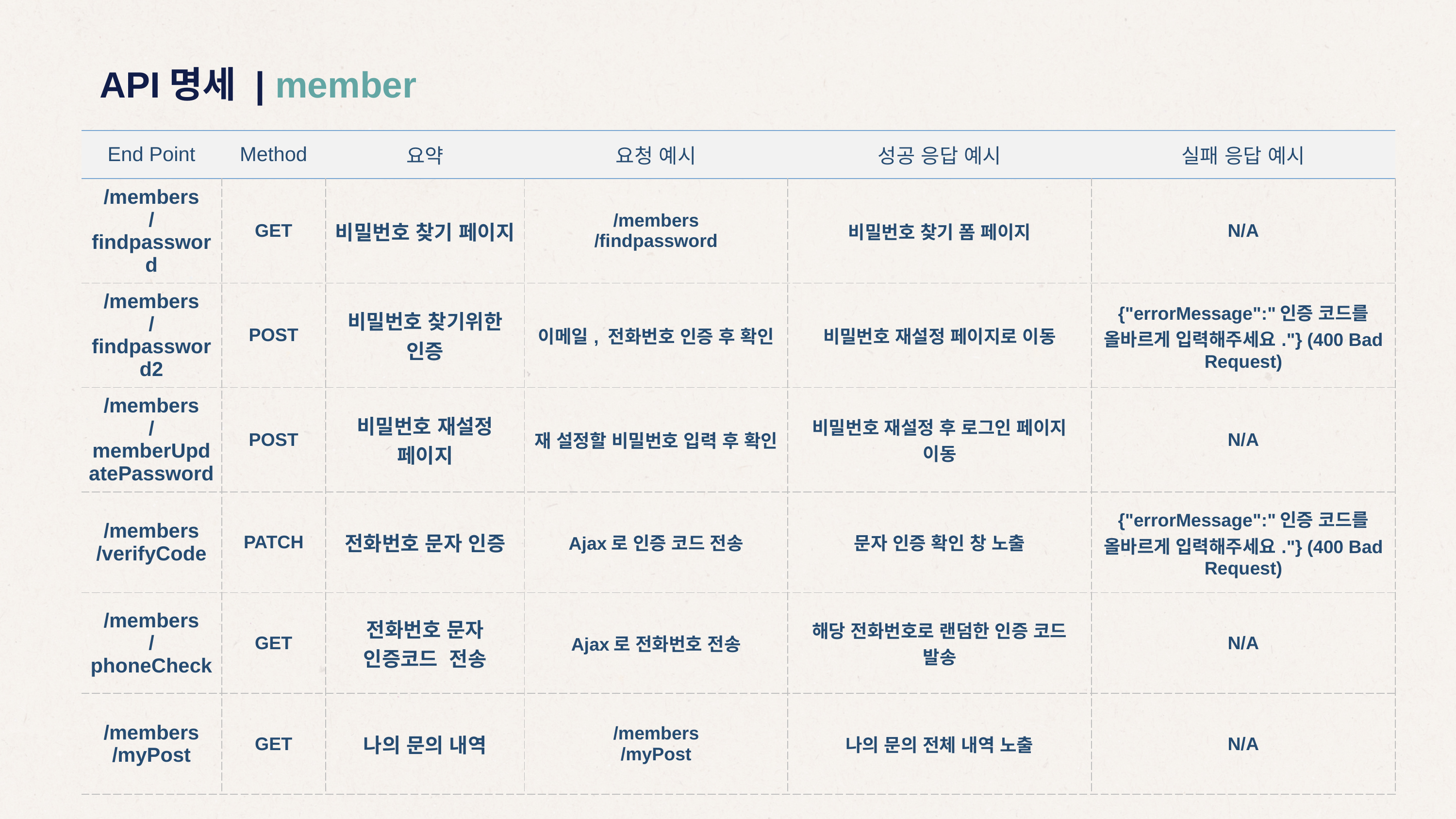

API명세 | member
| End Point | Method | 요약 | 요청 예시 | 성공 응답 예시 | 실패 응답 예시 |
| --- | --- | --- | --- | --- | --- |
| /members /findpassword | GET | 비밀번호 찾기 페이지 | /members /findpassword | 비밀번호 찾기 폼 페이지 | N/A |
| /members /findpassword2 | POST | 비밀번호 찾기위한 인증 | 이메일, 전화번호 인증 후 확인 | 비밀번호 재설정 페이지로 이동 | {"errorMessage":"인증 코드를 올바르게 입력해주세요."} (400 Bad Request) |
| /members /memberUpdatePassword | POST | 비밀번호 재설정 페이지 | 재 설정할 비밀번호 입력 후 확인 | 비밀번호 재설정 후 로그인 페이지 이동 | N/A |
| /members /verifyCode | PATCH | 전화번호 문자 인증 | Ajax로 인증 코드 전송 | 문자 인증 확인 창 노출 | {"errorMessage":"인증 코드를 올바르게 입력해주세요."} (400 Bad Request) |
| /members /phoneCheck | GET | 전화번호 문자 인증코드 전송 | Ajax로 전화번호 전송 | 해당 전화번호로 랜덤한 인증 코드 발송 | N/A |
| /members /myPost | GET | 나의 문의 내역 | /members /myPost | 나의 문의 전체 내역 노출 | N/A |